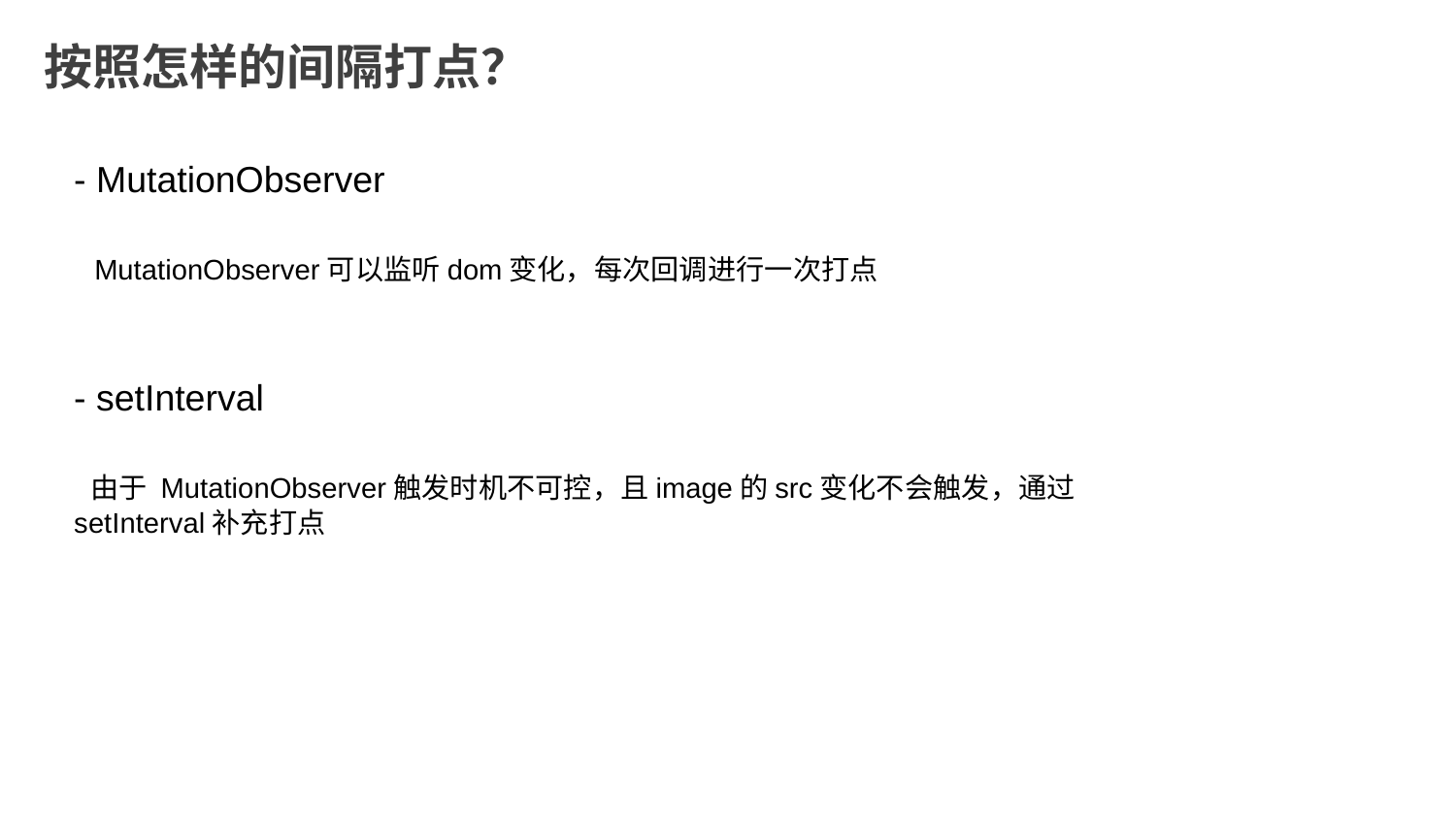

按照怎样的间隔打点？
- MutationObserver

  MutationObserver可以监听dom变化，每次回调进行一次打点

- setInterval

 由于 MutationObserver触发时机不可控，且image的src变化不会触发，通过setInterval补充打点